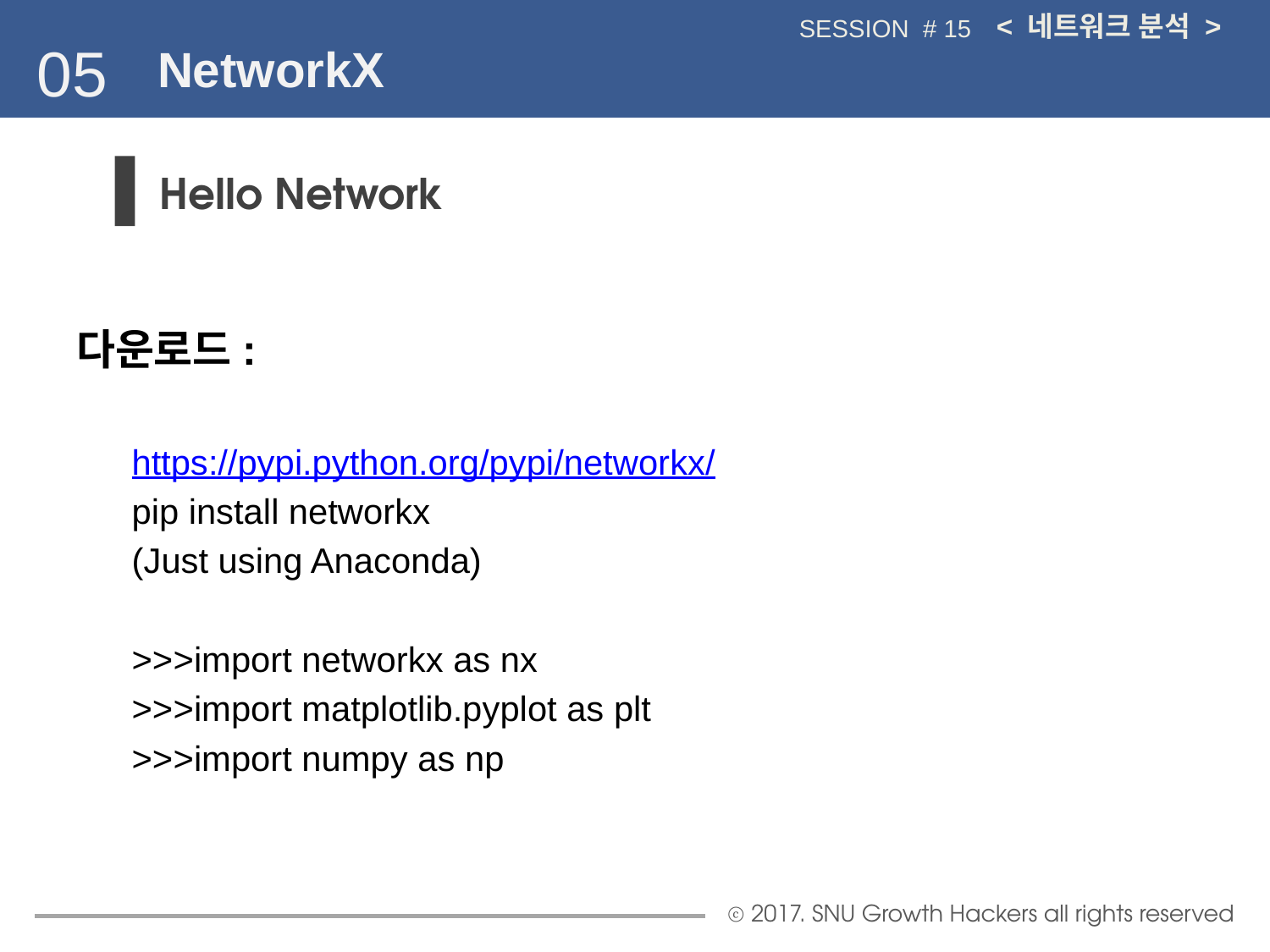

< 네트워크 분석 >
SESSION  # 15
05
NetworkX

Hello Network
다운로드:

https://pypi.python.org/pypi/networkx/
pip install networkx
(Just using Anaconda)

>>>import networkx as nx
>>>import matplotlib.pyplot as plt
>>>import numpy as np

ⓒ 2017. SNU Growth Hackers all rights reserved